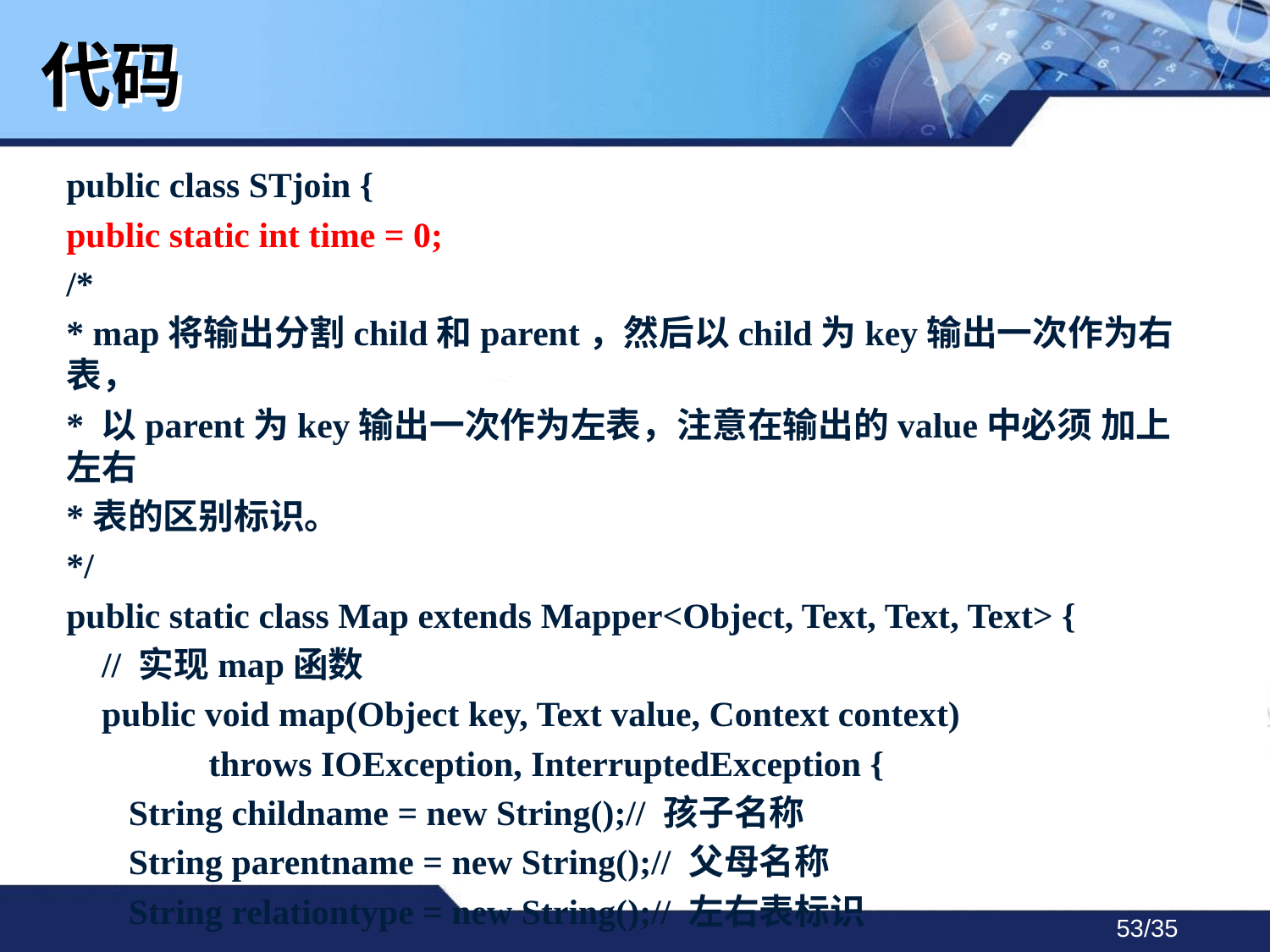

# 代码
public class STjoin {
public static int time = 0;
/*
* map将输出分割child和parent，然后以child为key输出一次作为右表，
* 以parent为key输出一次作为左表，注意在输出的value中必须 加上左右
*表的区别标识。
*/
public static class Map extends Mapper<Object, Text, Text, Text> {
    // 实现map函数
    public void map(Object key, Text value, Context context)
                throws IOException, InterruptedException {
       String childname = new String();// 孩子名称
       String parentname = new String();// 父母名称
       String relationtype = new String();// 左右表标识
53/35